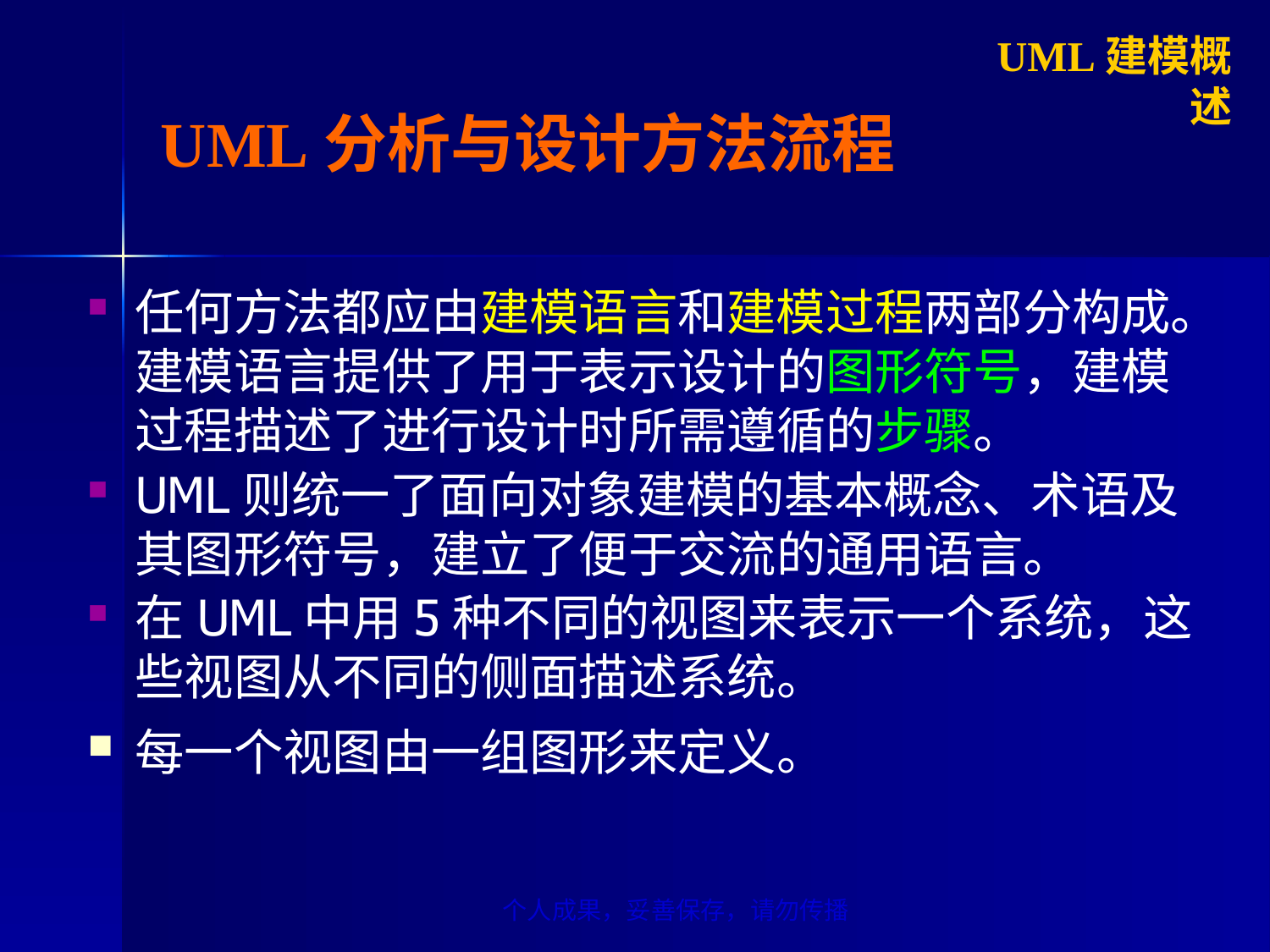

UML建模概述
# UML分析与设计方法流程
任何方法都应由建模语言和建模过程两部分构成。建模语言提供了用于表示设计的图形符号，建模过程描述了进行设计时所需遵循的步骤。
UML则统一了面向对象建模的基本概念、术语及其图形符号，建立了便于交流的通用语言。
在UML中用5种不同的视图来表示一个系统，这些视图从不同的侧面描述系统。
每一个视图由一组图形来定义。
个人成果，妥善保存，请勿传播